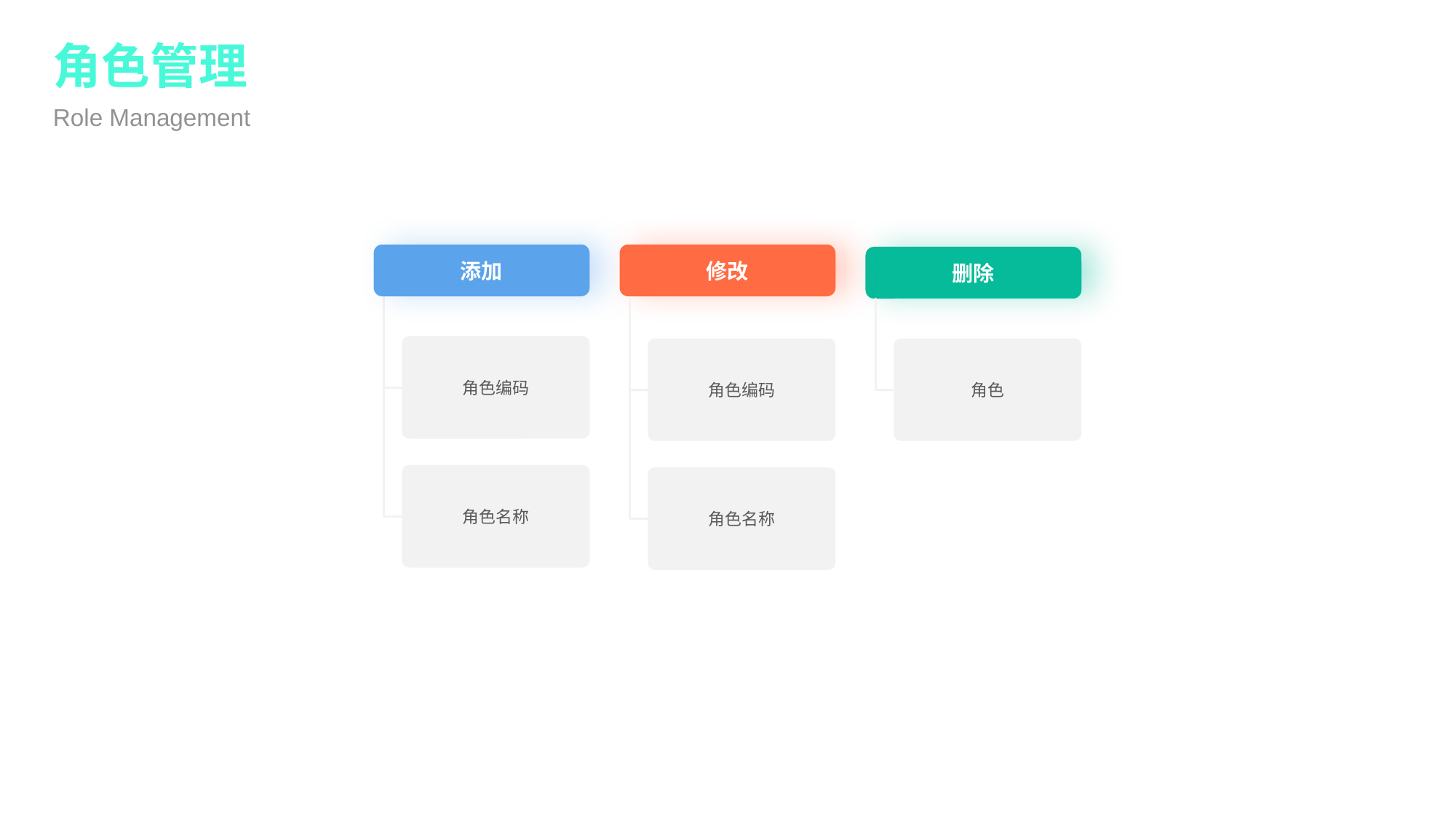

角色管理
Role Management
添加
修改
删除
角色编码
角色名称
角色
角色编码
角色名称